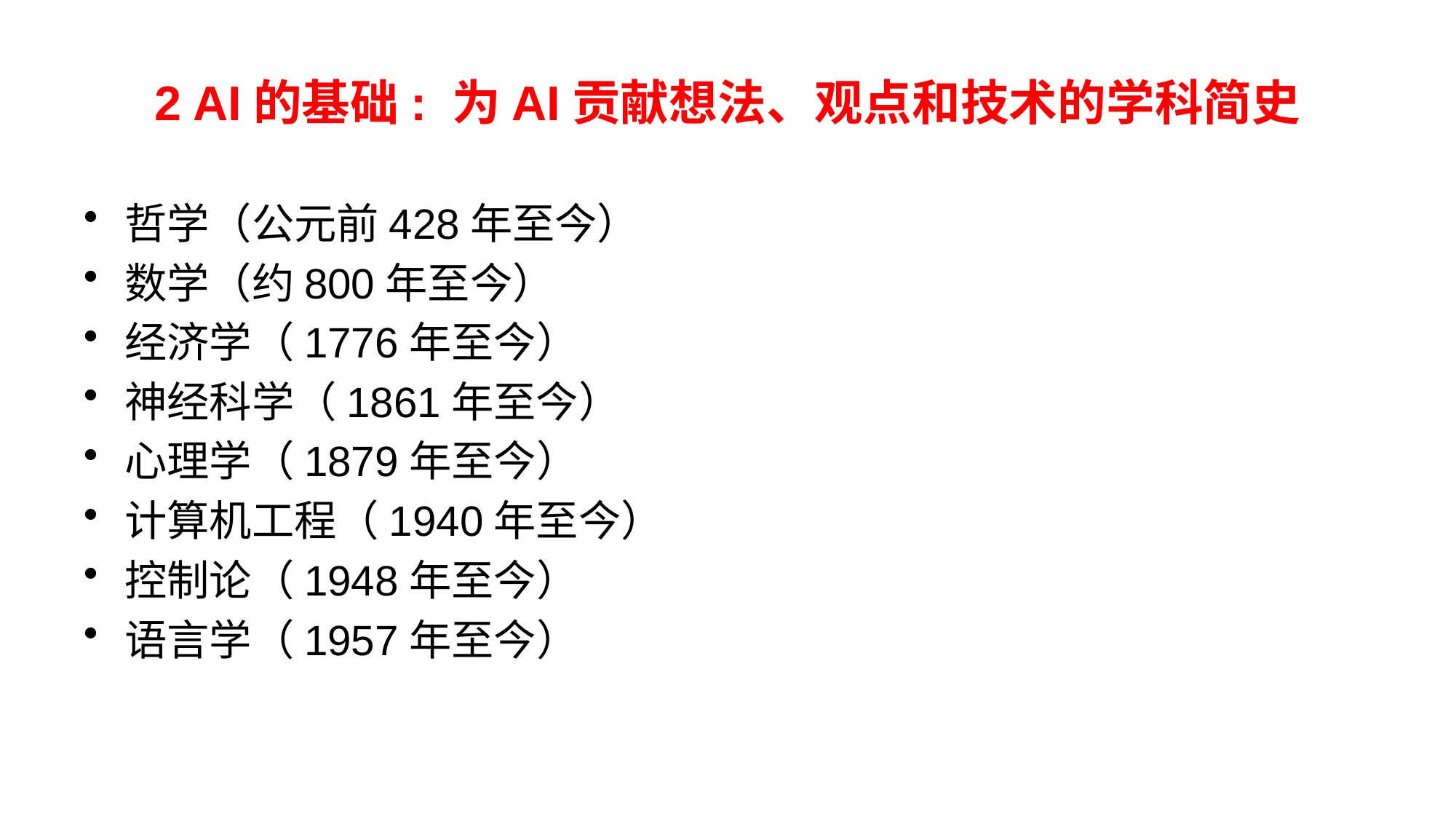

# 2 AI的基础: 为AI贡献想法、观点和技术的学科简史
哲学（公元前428年至今）
数学（约800年至今）
经济学（1776年至今）
神经科学（1861年至今）
心理学（1879年至今）
计算机工程（1940年至今）
控制论（1948年至今）
语言学（1957年至今）